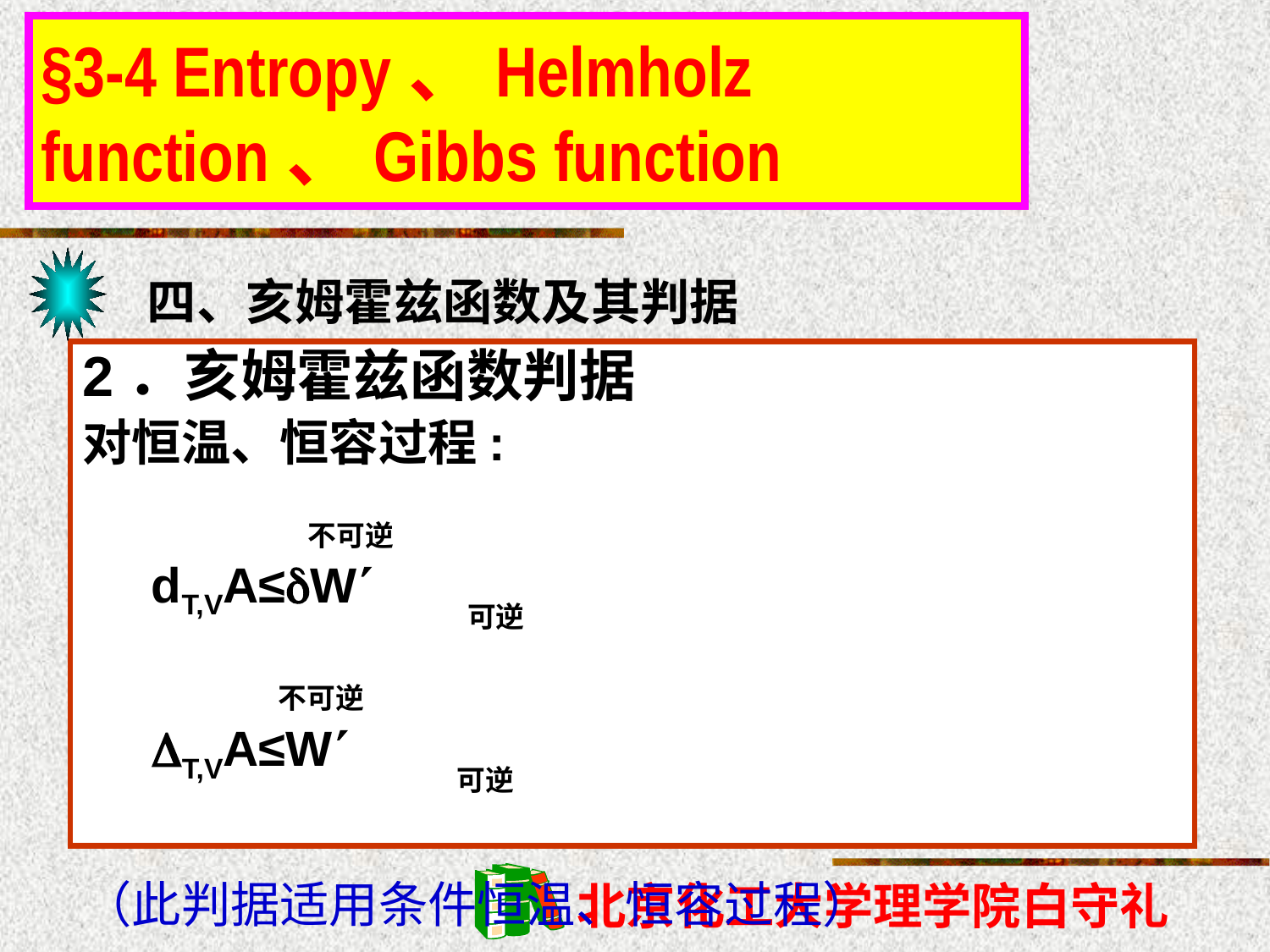

§3-4 Entropy、Helmholz function、Gibbs function

四、亥姆霍兹函数及其判据
2．亥姆霍兹函数判据
对恒温、恒容过程:
                   不可逆
     dT,VA≤δW′      可逆
                            不可逆
     ΔT,VA≤W′       可逆

（此判据适用条件恒温、恒容过程）